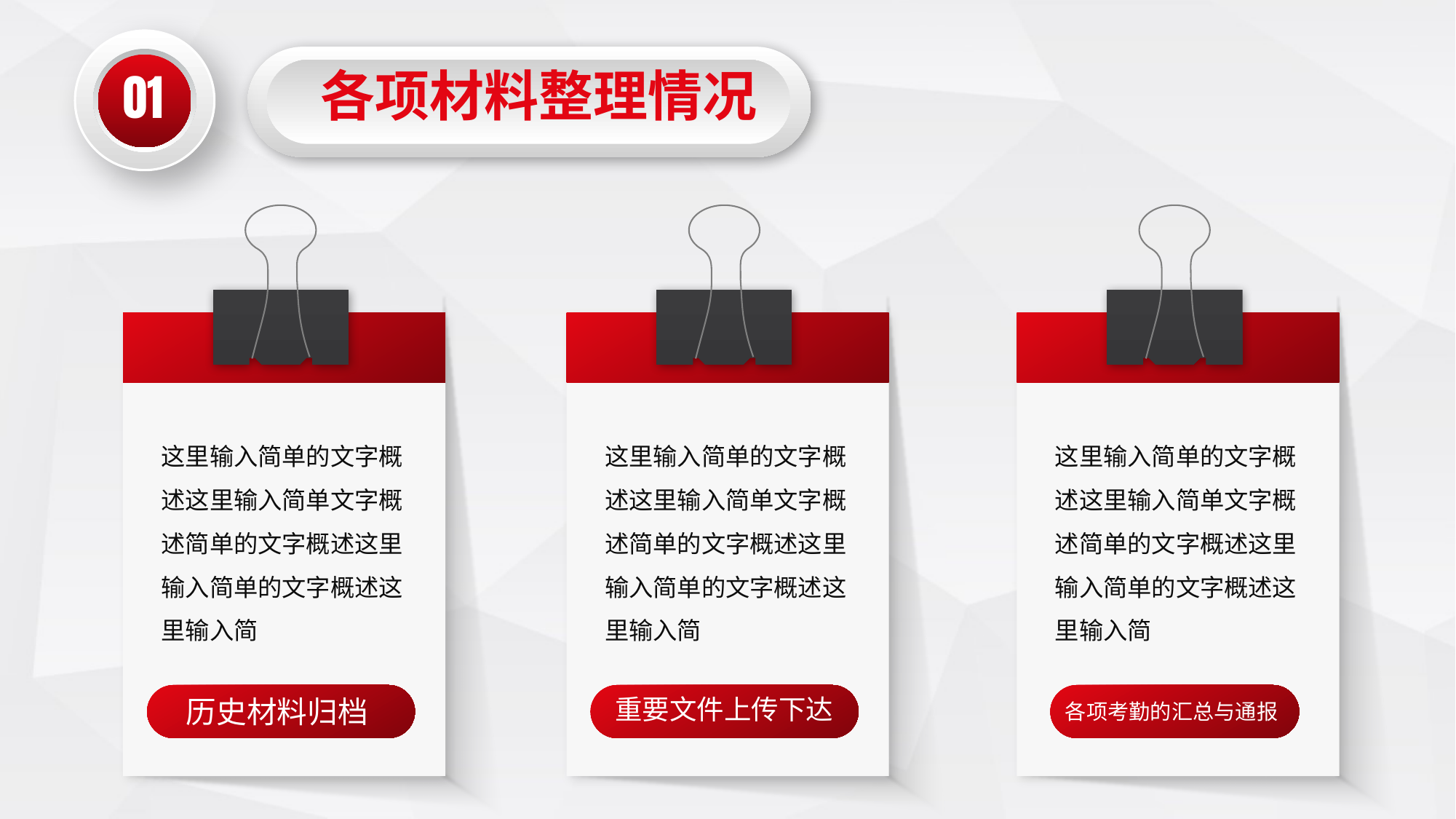

01

各项材料整理情况

这里输入简单的文字概述这里输入简单文字概述简单的文字概述这里输入简单的文字概述这里输入简
这里输入简单的文字概述这里输入简单文字概述简单的文字概述这里输入简单的文字概述这里输入简
这里输入简单的文字概述这里输入简单文字概述简单的文字概述这里输入简单的文字概述这里输入简

历史材料归档

重要文件上传下达

各项考勤的汇总与通报